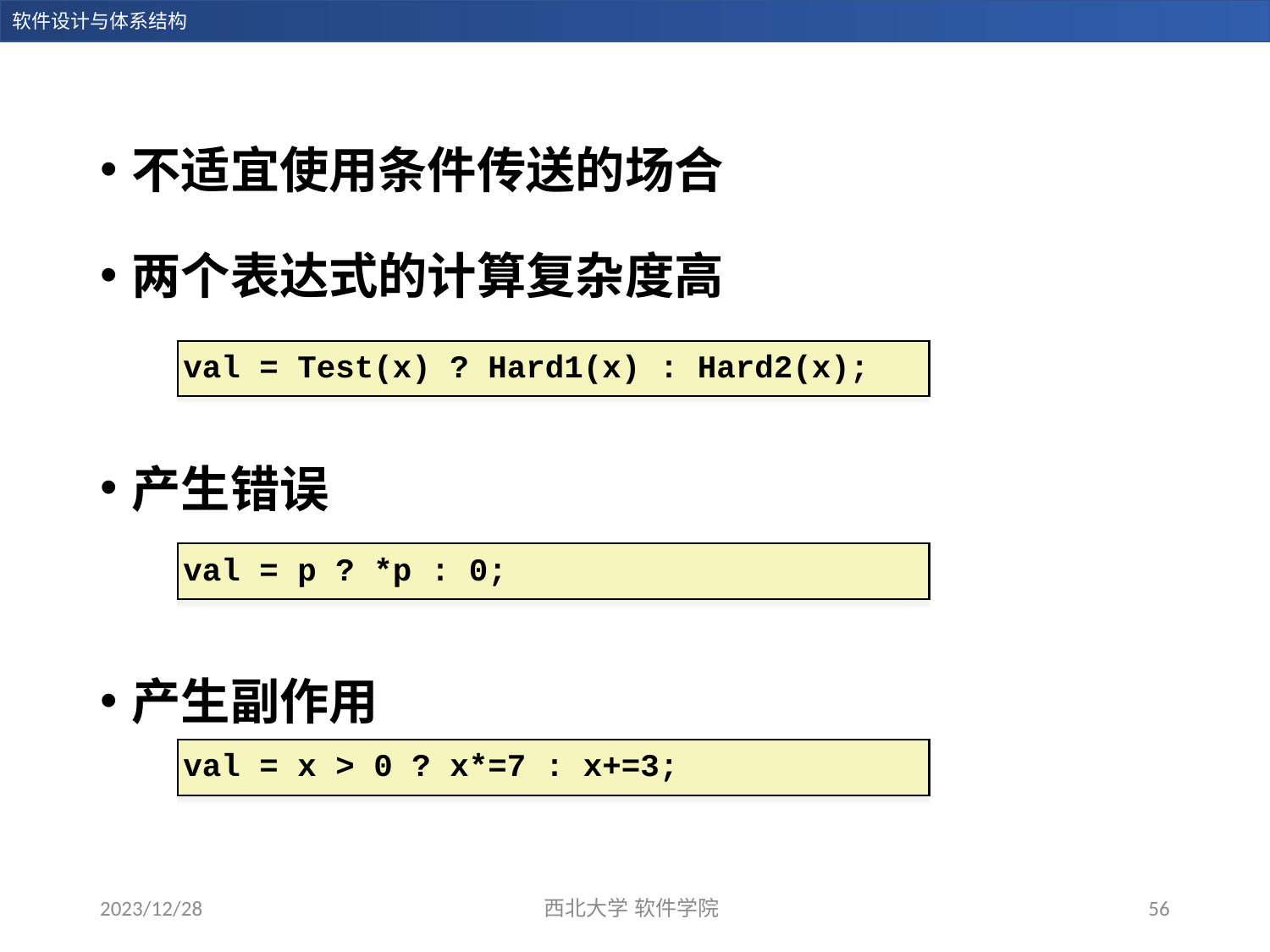

不适宜使用条件传送的场合
两个表达式的计算复杂度高

产生错误

产生副作用

val = Test(x) ? Hard1(x) : Hard2(x);
val = p ? *p : 0;
val = x > 0 ? x*=7 : x+=3;
2023/12/28
西北大学 软件学院
56